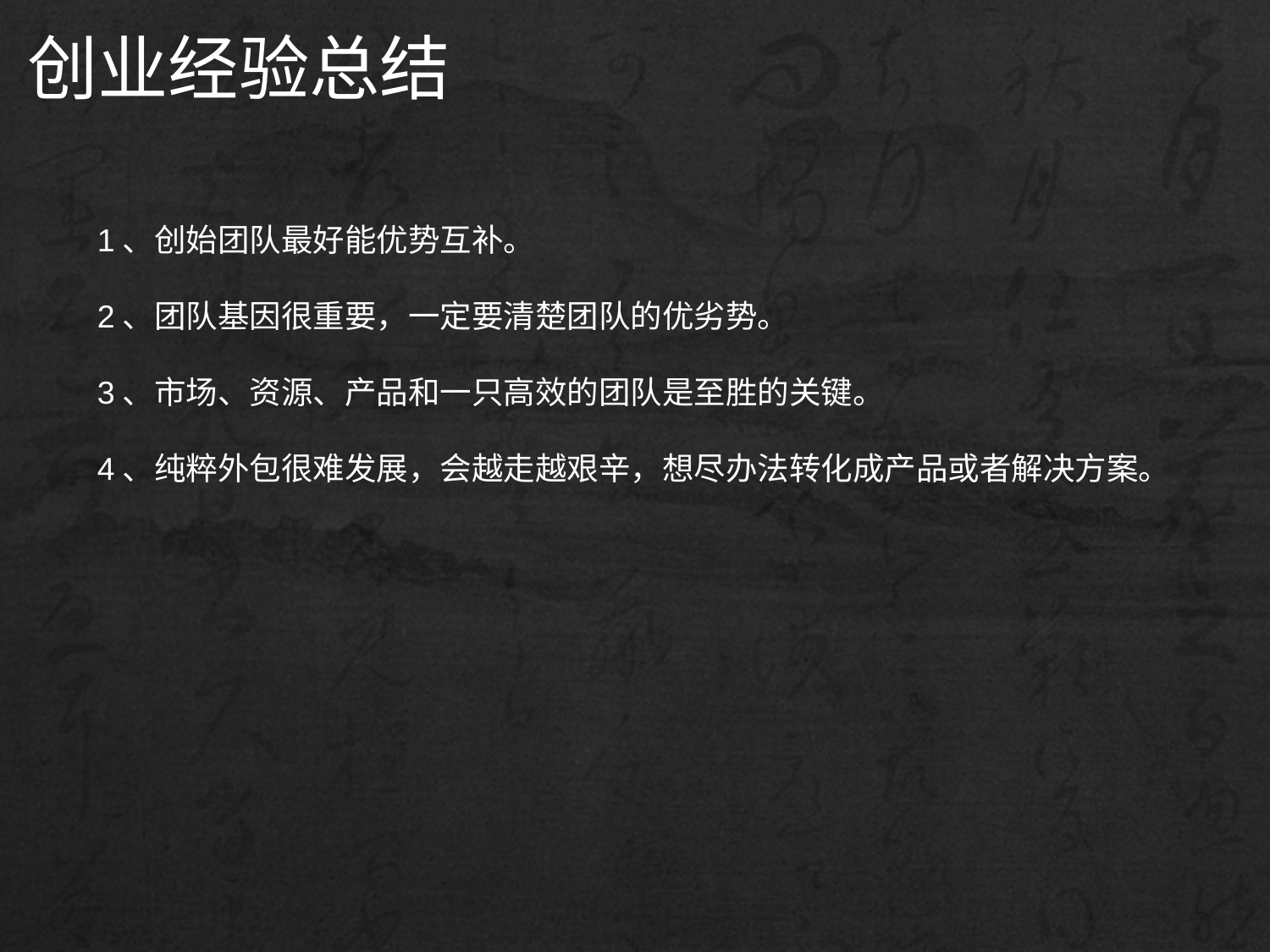

创业经验总结
1、创始团队最好能优势互补。
2、团队基因很重要，一定要清楚团队的优劣势。
3、市场、资源、产品和一只高效的团队是至胜的关键。
4、纯粹外包很难发展，会越走越艰辛，想尽办法转化成产品或者解决方案。